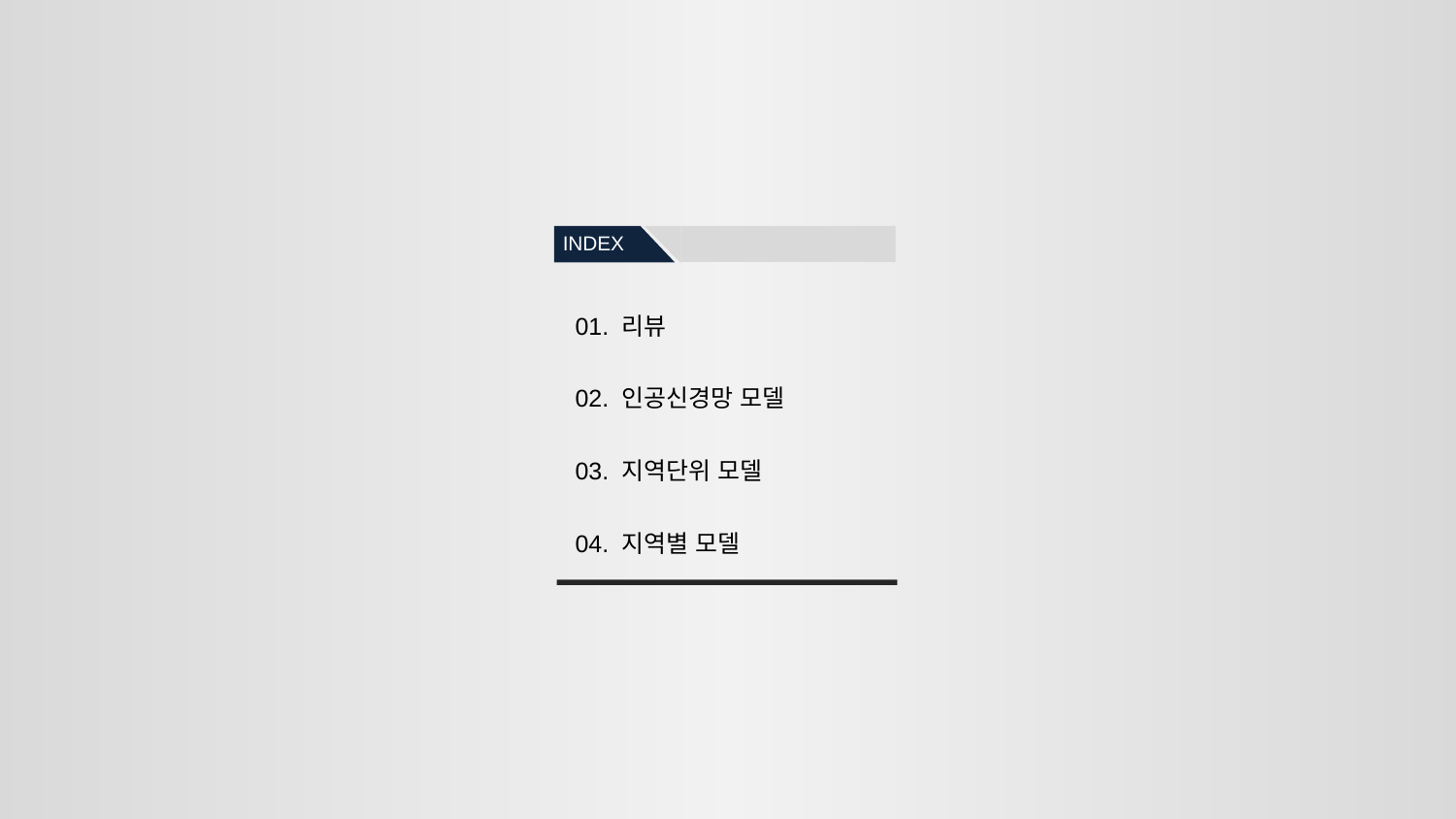

INDEX

01. 리뷰
02. 인공신경망 모델
03. 지역단위 모델
04. 지역별 모델